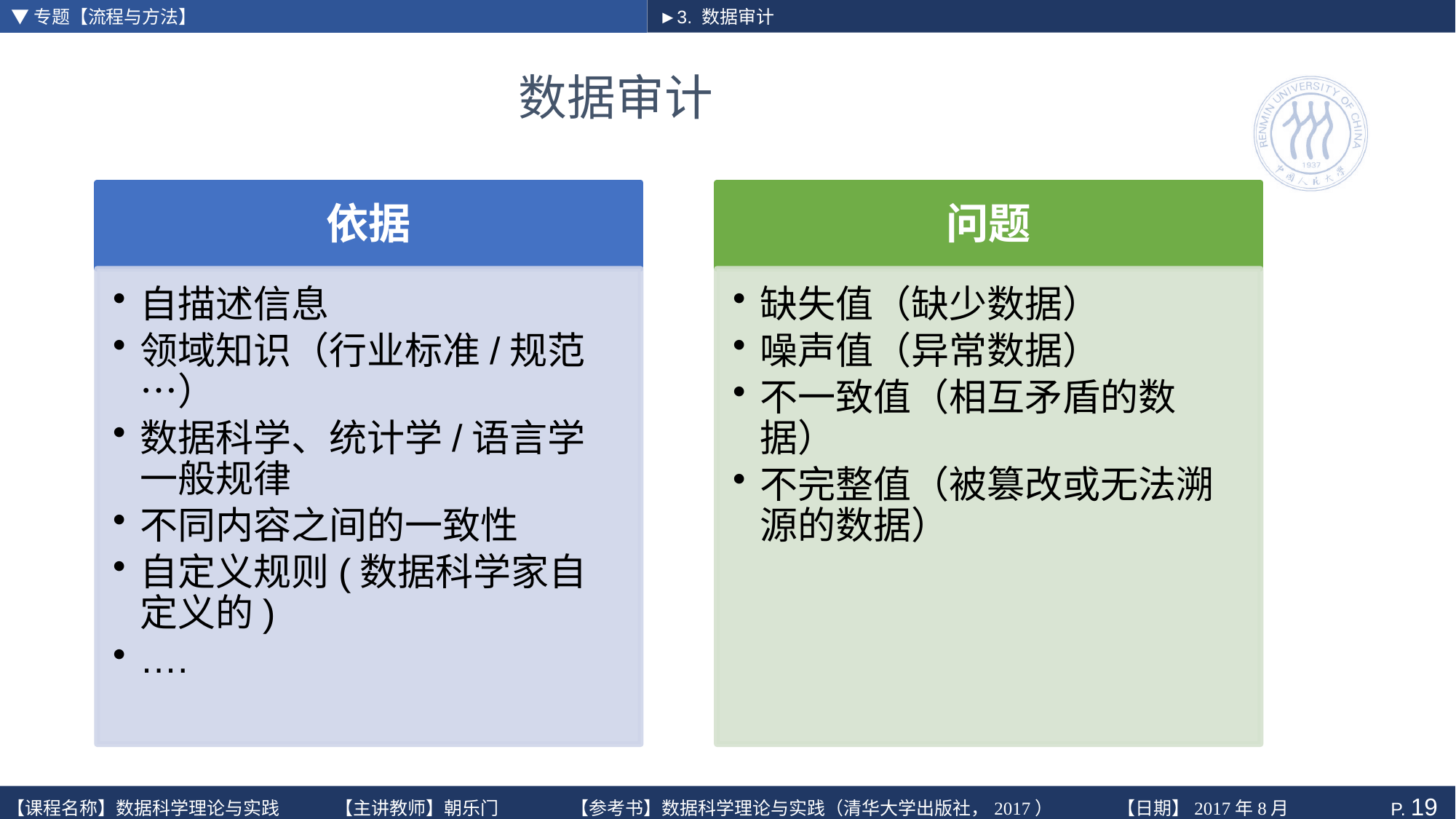

▼专题【流程与方法】
►3. 数据审计
# 数据审计
依据
自描述信息
领域知识（行业标准/规范…）
数据科学、统计学/语言学一般规律
不同内容之间的一致性
自定义规则(数据科学家自定义的)
….
问题
缺失值（缺少数据）
噪声值（异常数据）
不一致值（相互矛盾的数据）
不完整值（被篡改或无法溯源的数据）